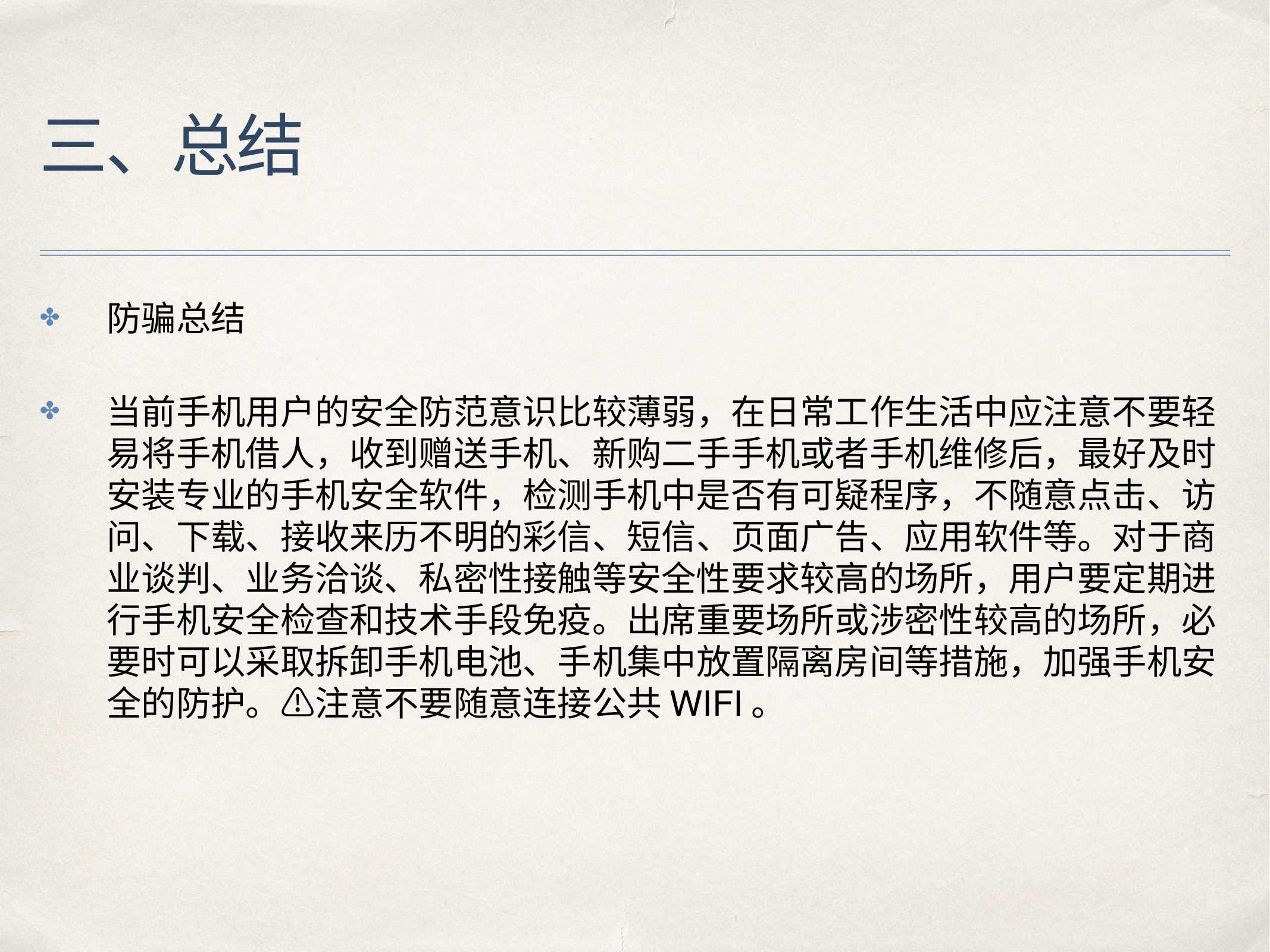

48
# 三、总结
防骗总结
当前手机用户的安全防范意识比较薄弱，在日常工作生活中应注意不要轻易将手机借人，收到赠送手机、新购二手手机或者手机维修后，最好及时安装专业的手机安全软件，检测手机中是否有可疑程序，不随意点击、访问、下载、接收来历不明的彩信、短信、页面广告、应用软件等。对于商业谈判、业务洽谈、私密性接触等安全性要求较高的场所，用户要定期进行手机安全检查和技术手段免疫。出席重要场所或涉密性较高的场所，必要时可以采取拆卸手机电池、手机集中放置隔离房间等措施，加强手机安全的防护。⚠️注意不要随意连接公共WIFI。